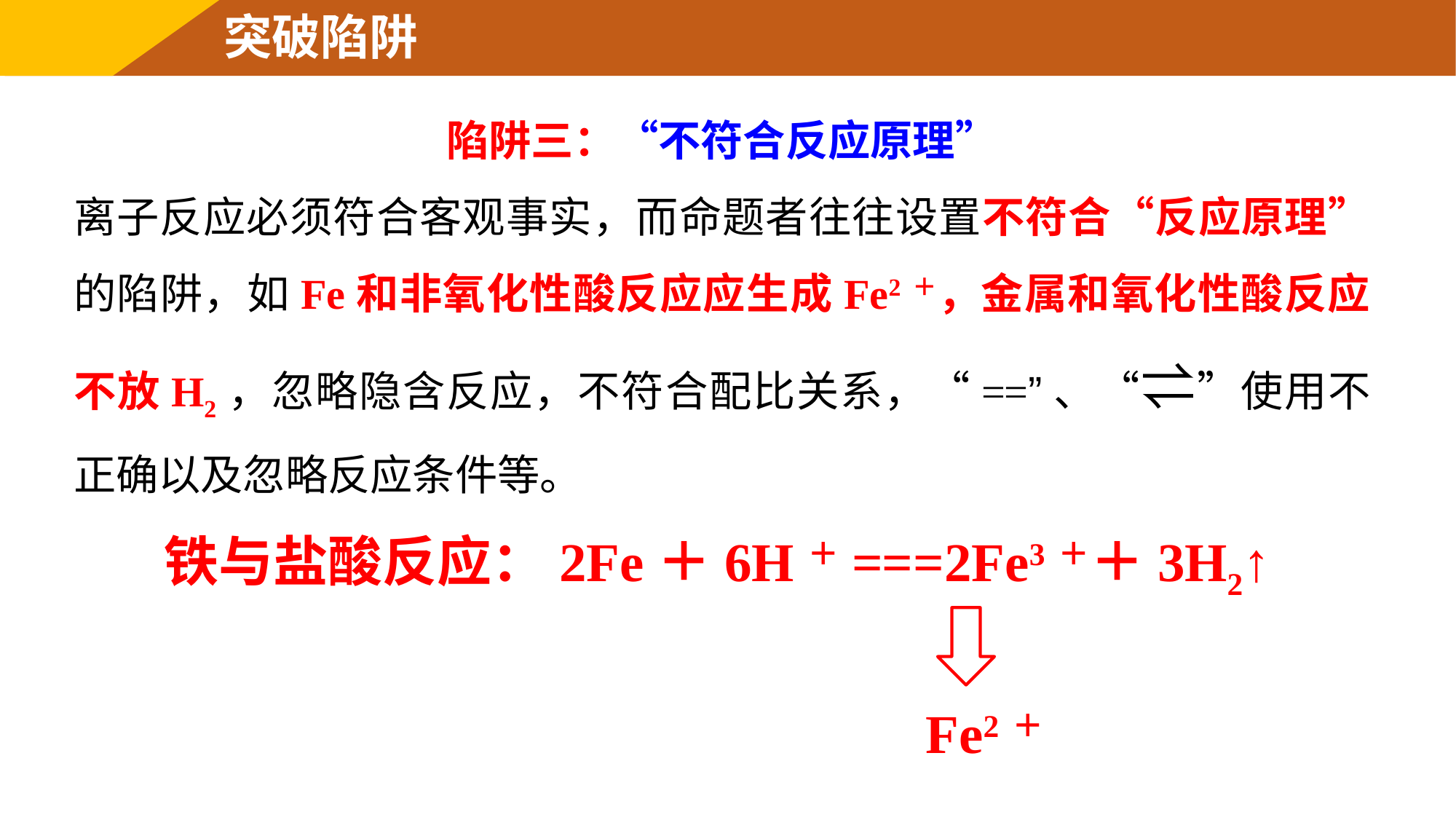

突破陷阱
陷阱三：“不符合反应原理”
离子反应必须符合客观事实，而命题者往往设置不符合“反应原理”的陷阱，如Fe和非氧化性酸反应应生成Fe2＋，金属和氧化性酸反应不放H2，忽略隐含反应，不符合配比关系，“==”、“⇌”使用不正确以及忽略反应条件等。
铁与盐酸反应：2Fe＋6H＋===2Fe3＋＋3H2↑

Fe2＋